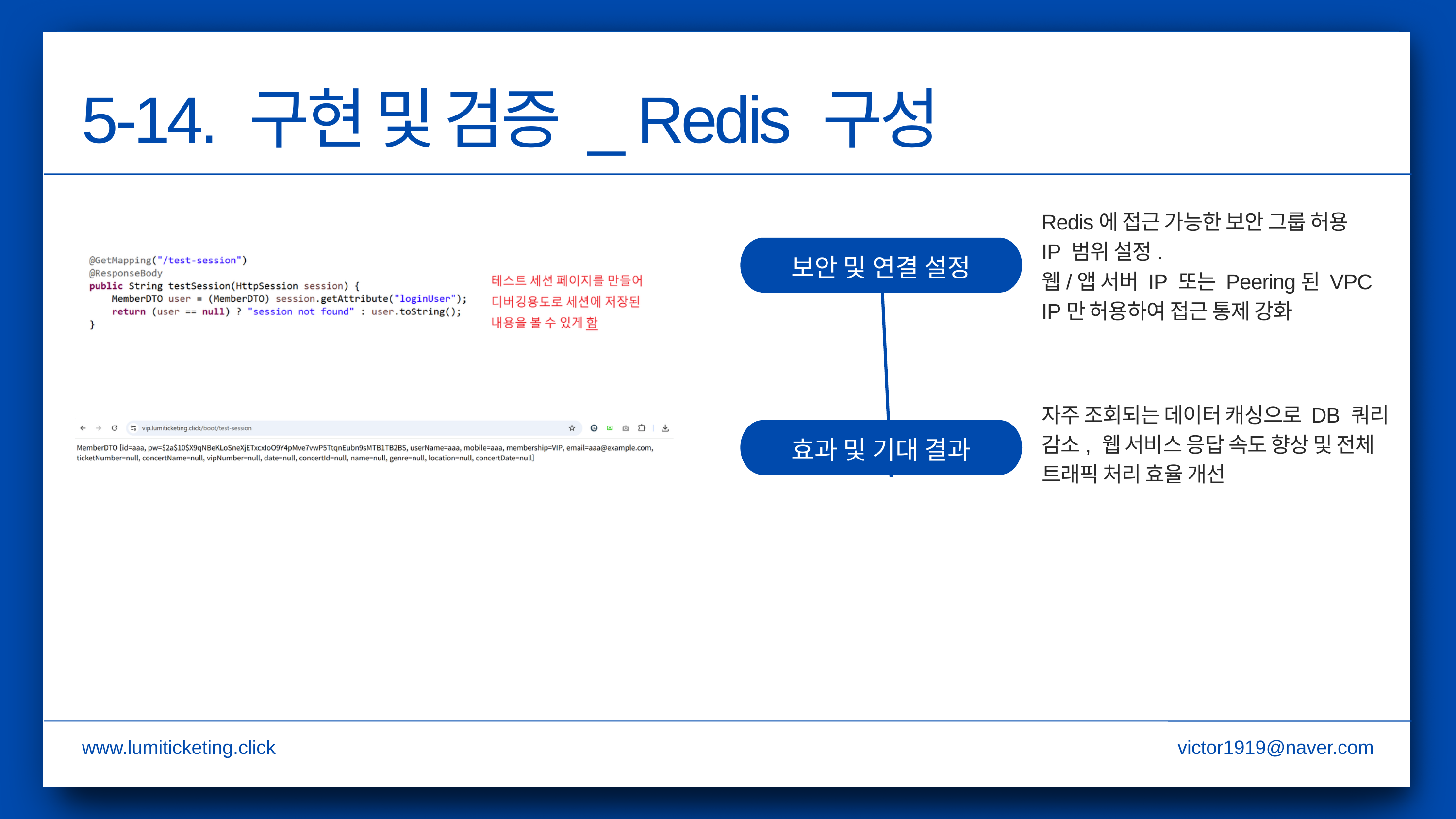

5-14. 구현 및 검증 _ Redis 구성

Redis에 접근 가능한 보안 그룹 허용 IP 범위 설정.
웹/앱 서버 IP 또는 Peering된 VPC IP만 허용하여 접근 통제 강화

보안 및 연결 설정

자주 조회되는 데이터 캐싱으로 DB 쿼리 감소, 웹 서비스 응답 속도 향상 및 전체 트래픽 처리 효율 개선

효과 및 기대 결과

www.lumiticketing.click
victor1919@naver.com